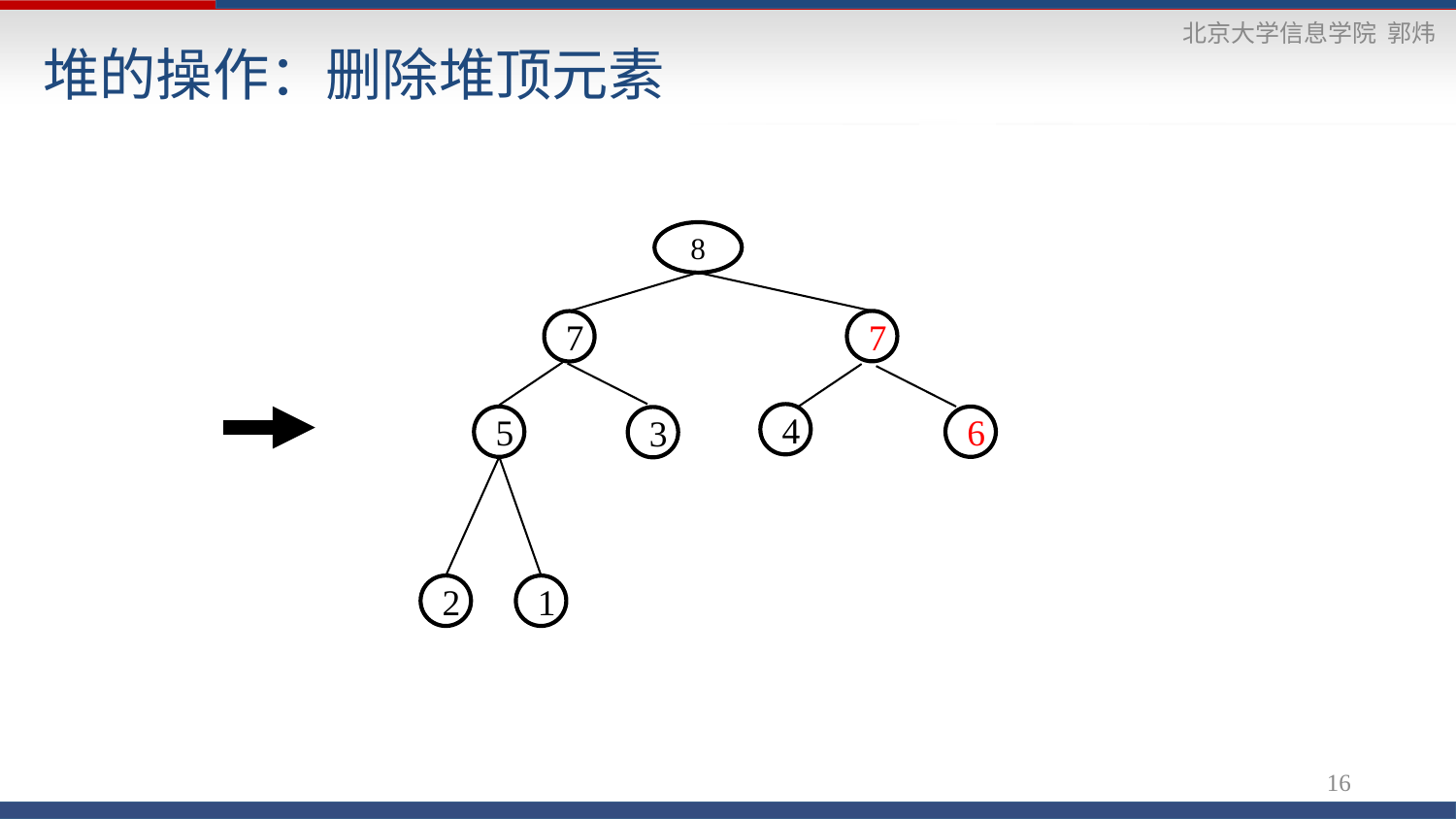

# 堆的操作：删除堆顶元素
8
7
7
4
5
6
3
2
1
16